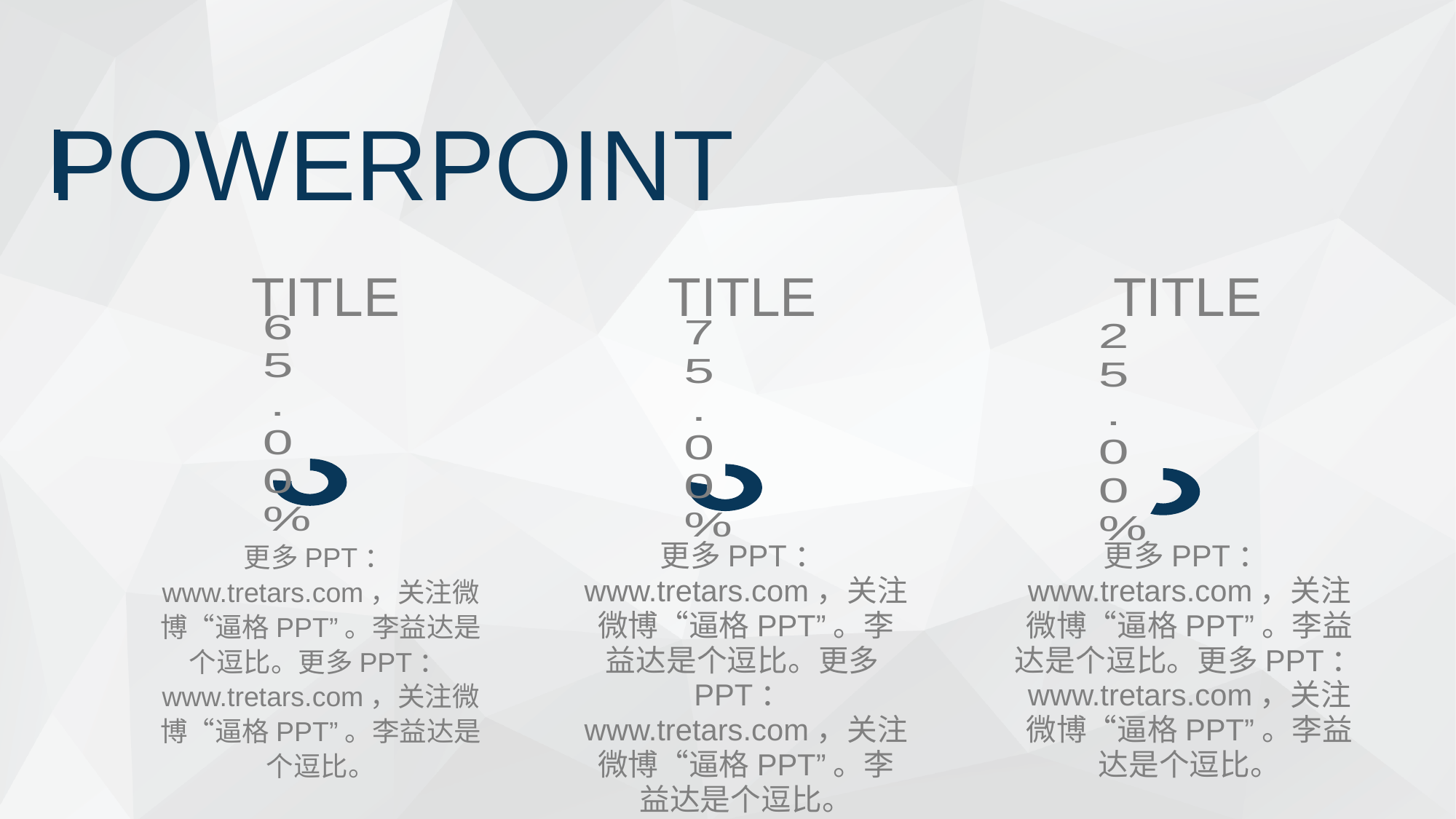

POWERPOINT
TITLE
TITLE
TITLE

### Chart

| Category | 销售额 |
|---|---|
| 第一季度 | 0.65 |
| 第二季度 | 0.2 |

### Chart

| Category | 销售额 |
|---|---|
| 第一季度 | 0.75 |
| 第二季度 | 0.2 |

### Chart

| Category | 销售额 |
|---|---|
| 第一季度 | 0.25 |
| 第二季度 | 0.2 |
更多PPT：www.tretars.com，关注微博“逼格PPT”。李益达是个逗比。更多PPT：www.tretars.com，关注微博“逼格PPT”。李益达是个逗比。
更多PPT：www.tretars.com，关注微博“逼格PPT”。李益达是个逗比。更多PPT：www.tretars.com，关注微博“逼格PPT”。李益达是个逗比。
更多PPT：www.tretars.com，关注微博“逼格PPT”。李益达是个逗比。更多PPT：www.tretars.com，关注微博“逼格PPT”。李益达是个逗比。